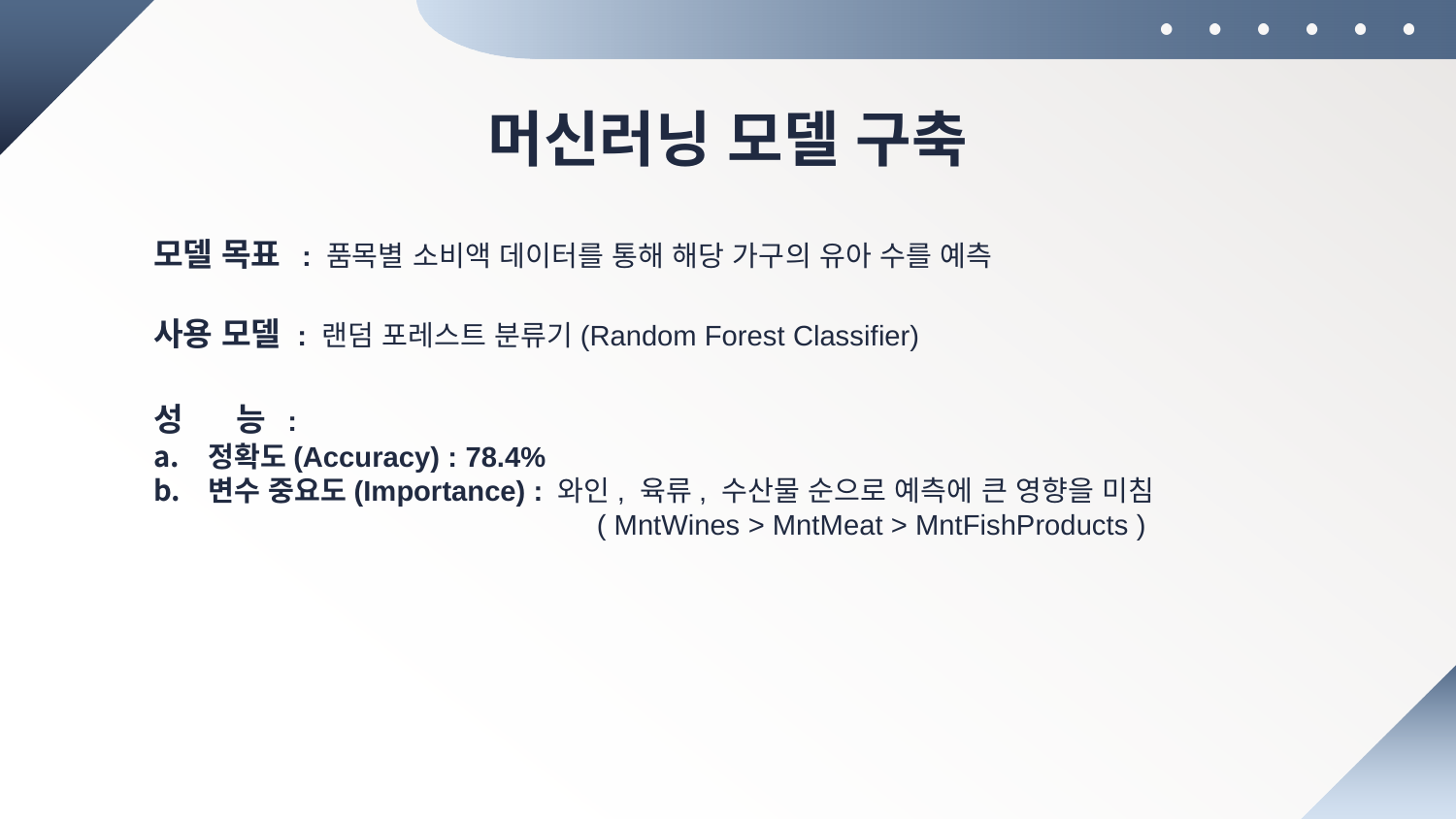

# 머신러닝 모델 구축
모델 목표 : 품목별 소비액 데이터를 통해 해당 가구의 유아 수를 예측

사용 모델 : 랜덤 포레스트 분류기(Random Forest Classifier)

성      능 :
정확도(Accuracy) : 78.4%
변수 중요도(Importance) : 와인, 육류, 수산물 순으로 예측에 큰 영향을 미침
		                   ( MntWines > MntMeat > MntFishProducts )